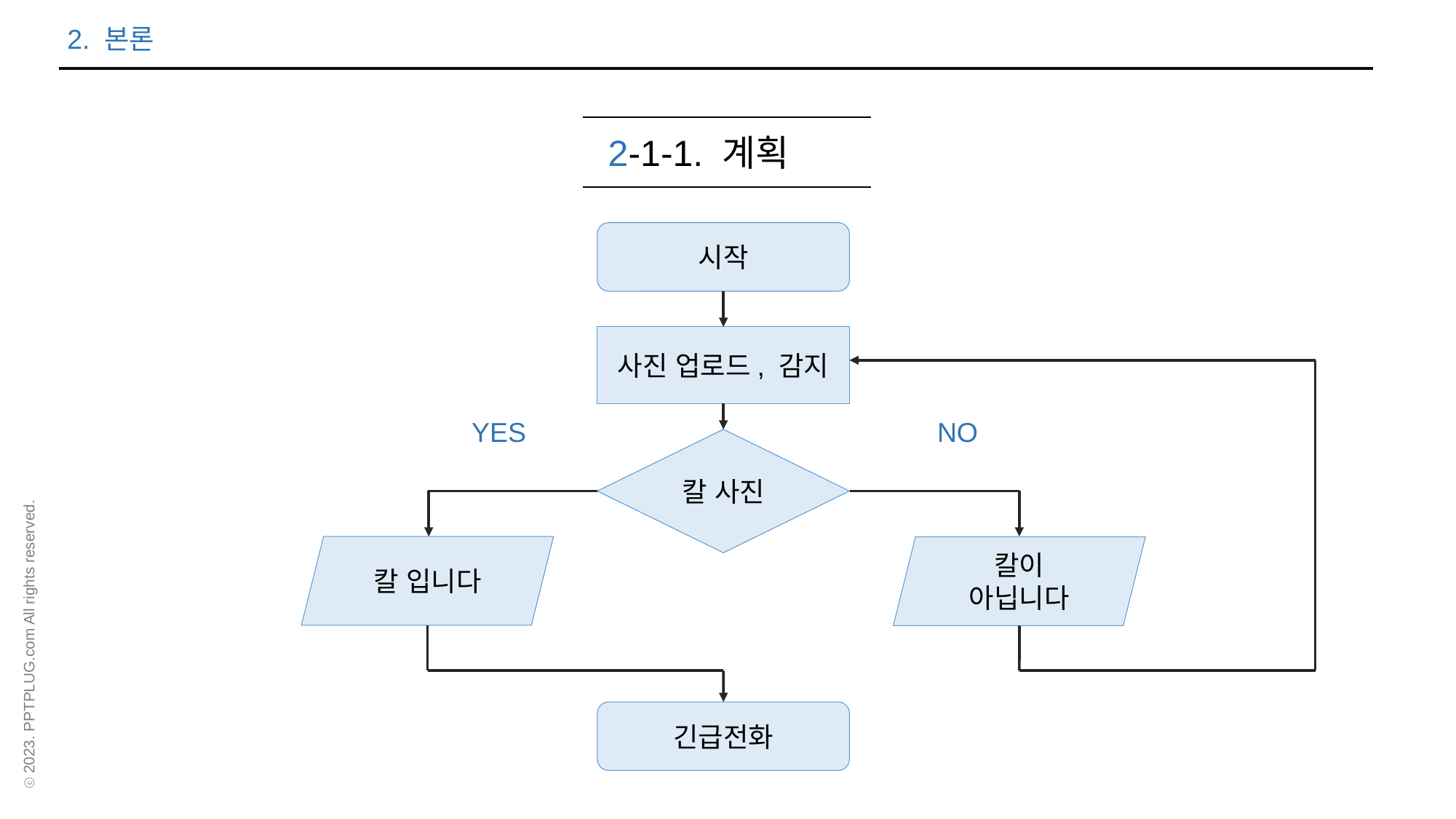

2. 본론
2-1-1. 계획
시작
사진 업로드, 감지
YES
NO
칼 사진
칼 입니다
칼이
아닙니다
긴급전화